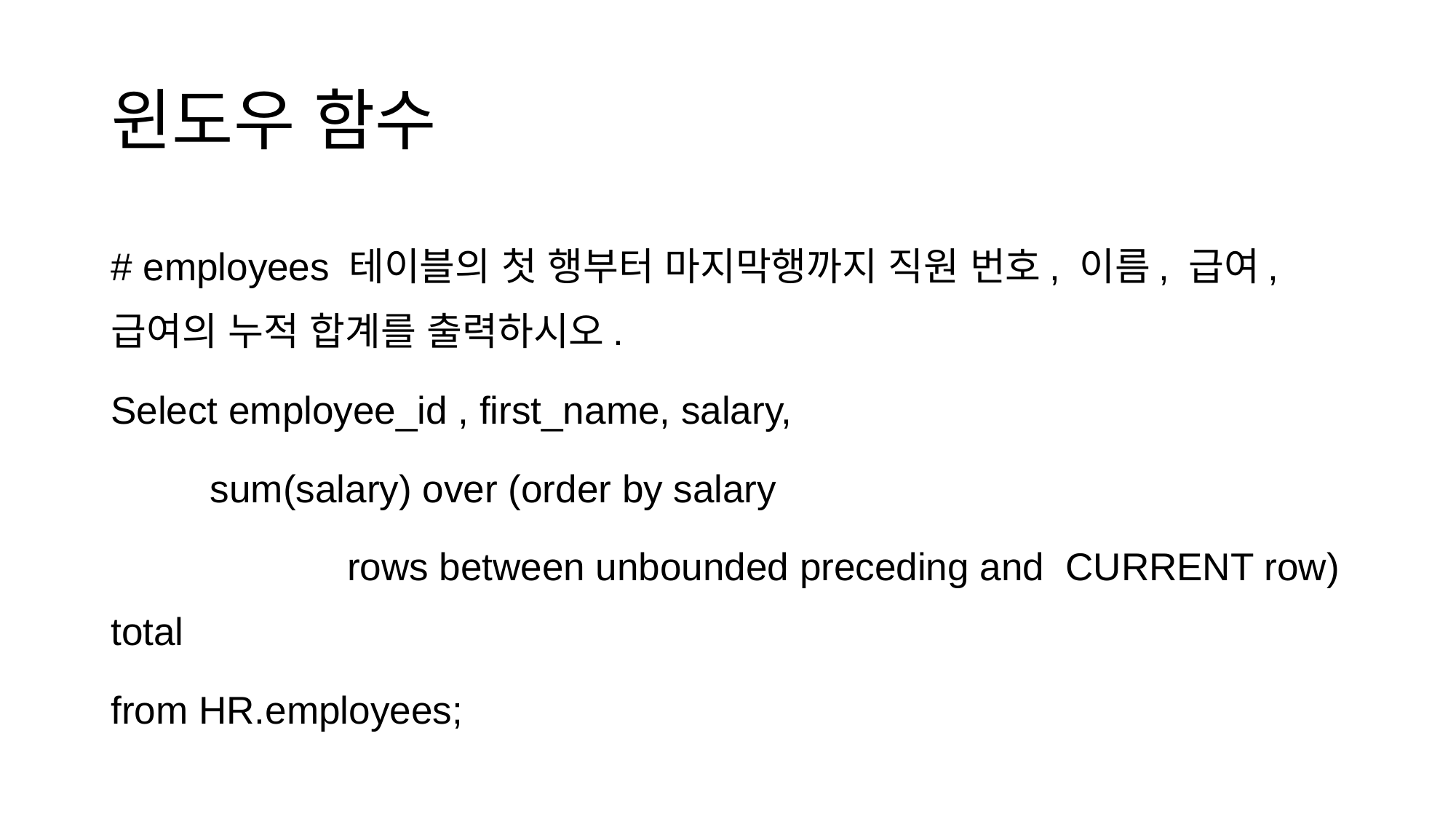

# 윈도우 함수
# employees 테이블의 첫 행부터 마지막행까지 직원 번호, 이름, 급여, 급여의 누적 합계를 출력하시오.
Select employee_id , first_name, salary,
	sum(salary) over (order by salary
                      rows between unbounded preceding and  CURRENT row) total
from HR.employees;